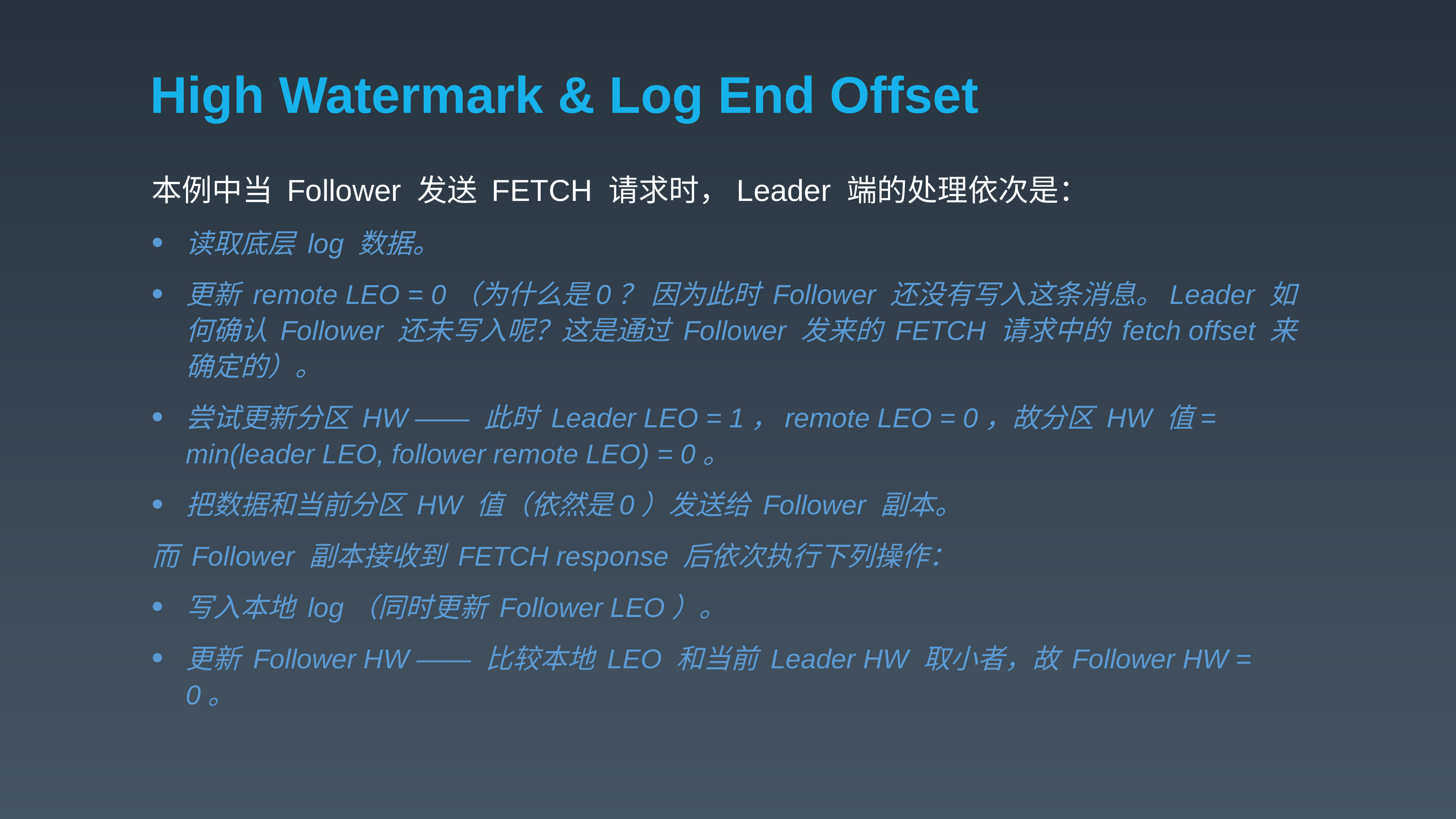

# High Watermark & Log End Offset
本例中当 Follower 发送 FETCH 请求时，Leader 端的处理依次是：
读取底层 log 数据。
更新 remote LEO = 0（为什么是0？ 因为此时 Follower 还没有写入这条消息。Leader 如何确认 Follower 还未写入呢？这是通过 Follower 发来的 FETCH 请求中的 fetch offset 来确定的）。
尝试更新分区 HW —— 此时 Leader LEO = 1，remote LEO = 0，故分区 HW 值= min(leader LEO, follower remote LEO) = 0。
把数据和当前分区 HW 值（依然是0）发送给 Follower 副本。
而 Follower 副本接收到 FETCH response 后依次执行下列操作：
写入本地 log（同时更新 Follower LEO）。
更新 Follower HW —— 比较本地 LEO 和当前 Leader HW 取小者，故 Follower HW = 0。